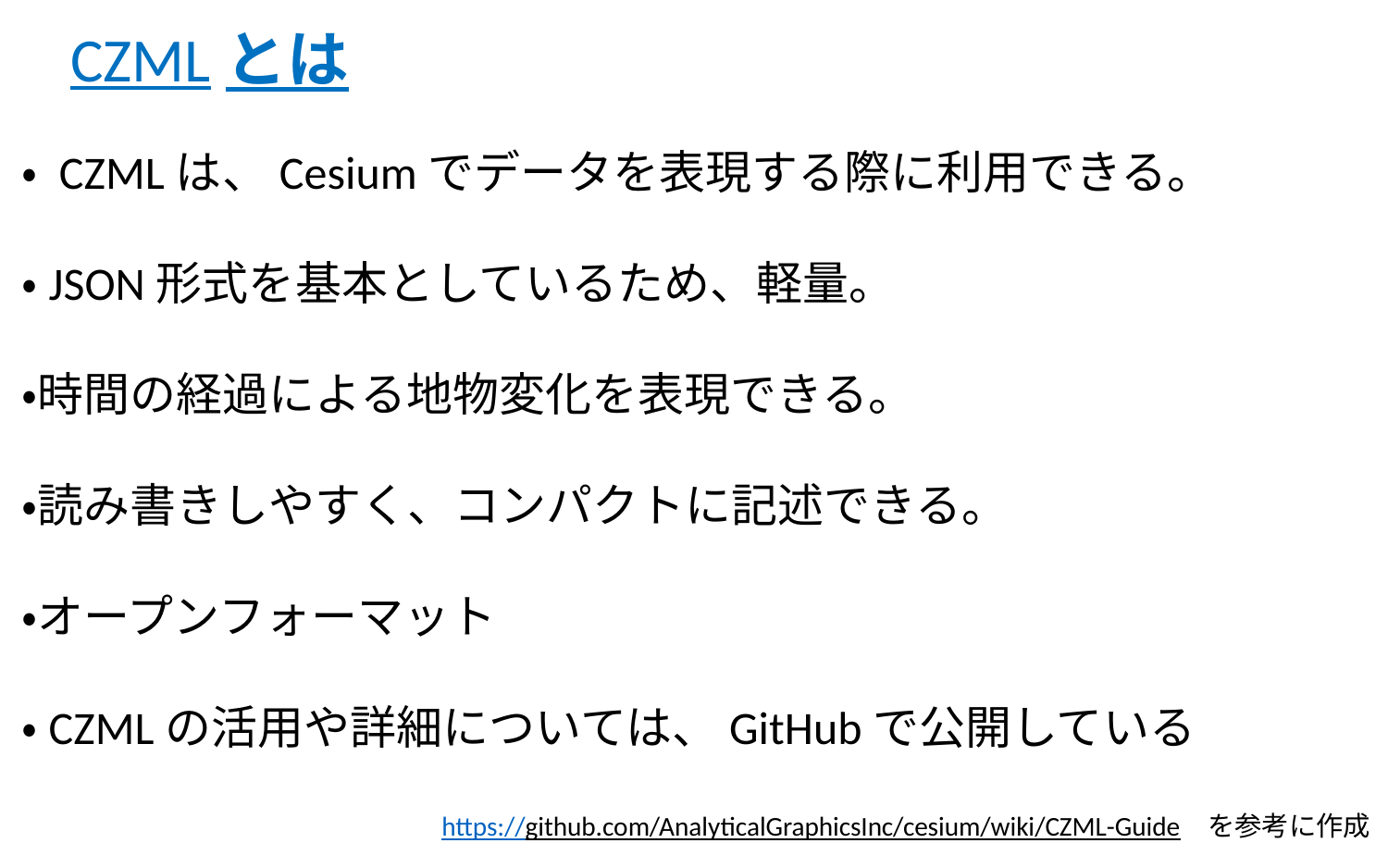

# CZMLとは
・ CZMLは、Cesiumでデータを表現する際に利用できる。

・JSON形式を基本としているため、軽量。

・時間の経過による地物変化を表現できる。

・読み書きしやすく、コンパクトに記述できる。

・オープンフォーマット

・CZMLの活用や詳細については、GitHubで公開している
https://github.com/AnalyticalGraphicsInc/cesium/wiki/CZML-Guide　を参考に作成